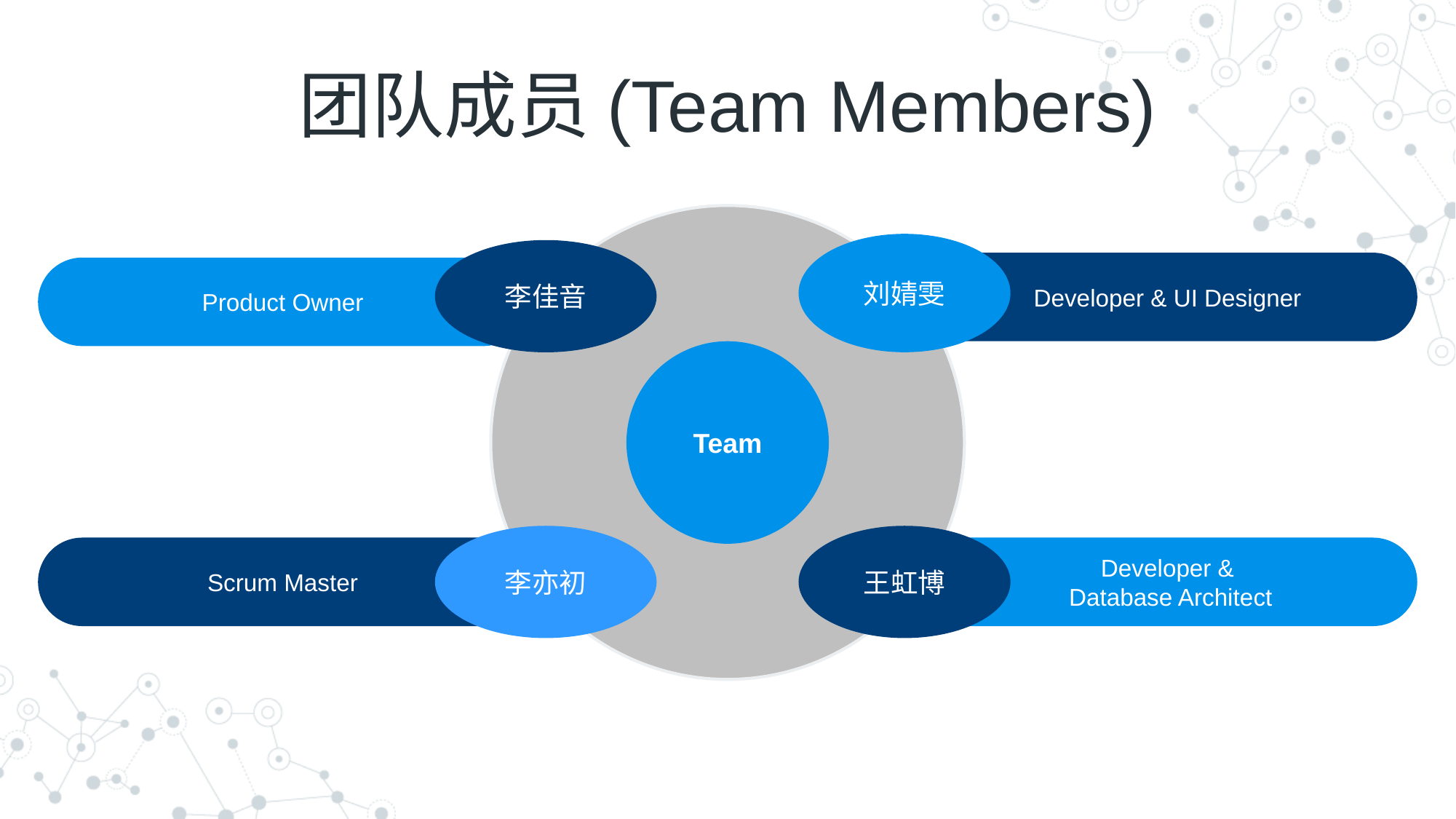

# 团队成员(Team Members)

刘婧雯
李佳音
Developer & UI Designer
Product Owner
Team
李亦初
王虹博
Developer &
Database Architect
Scrum Master